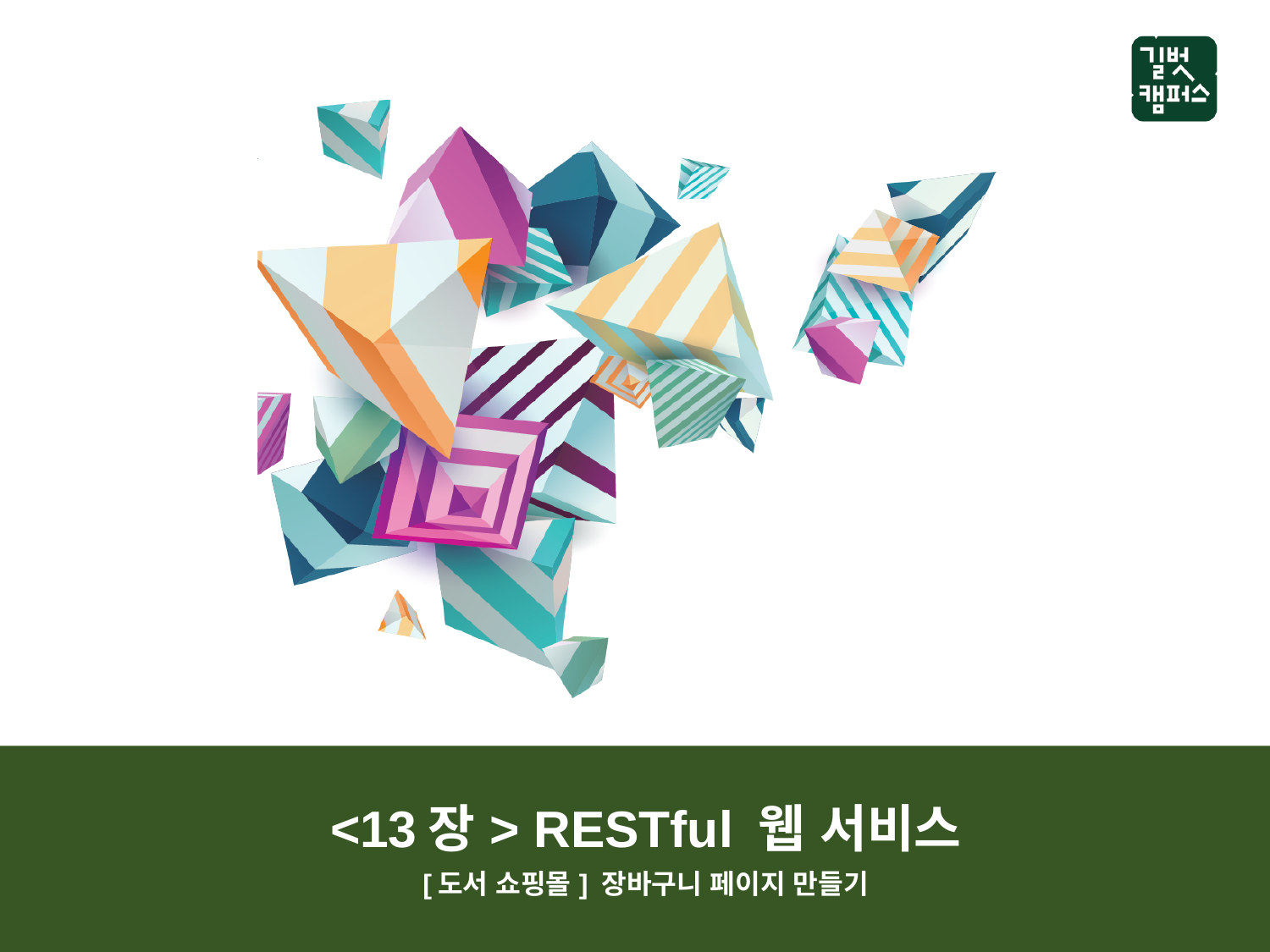

<13장> RESTful 웹 서비스
[도서 쇼핑몰] 장바구니 페이지 만들기
<1장> 전기의 기본 개념과 팅커캐드